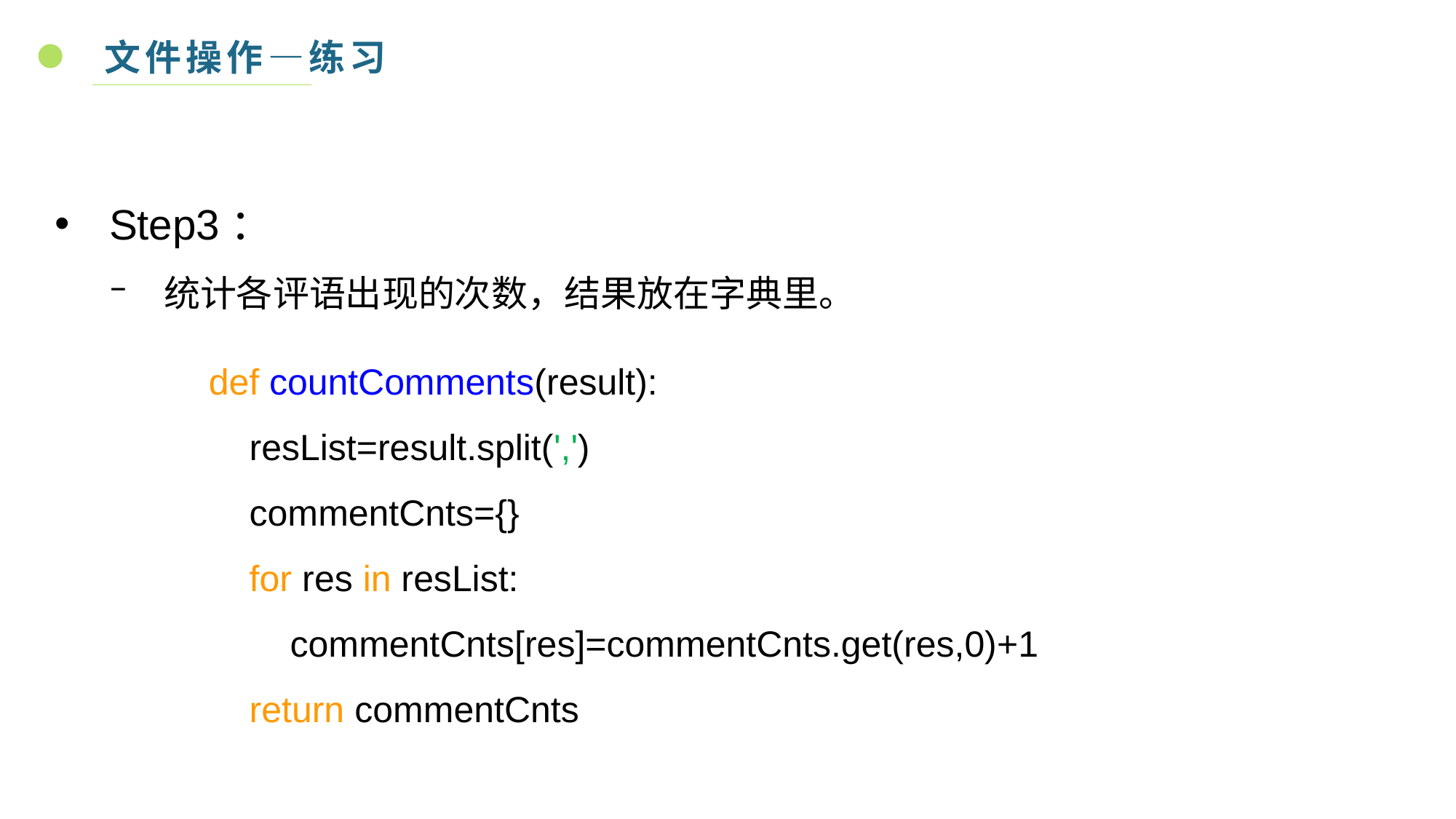

文件操作—练习
Step3：
统计各评语出现的次数，结果放在字典里。
def countComments(result):
    resList=result.split(',')
    commentCnts={}
    for res in resList:
        commentCnts[res]=commentCnts.get(res,0)+1
    return commentCnts